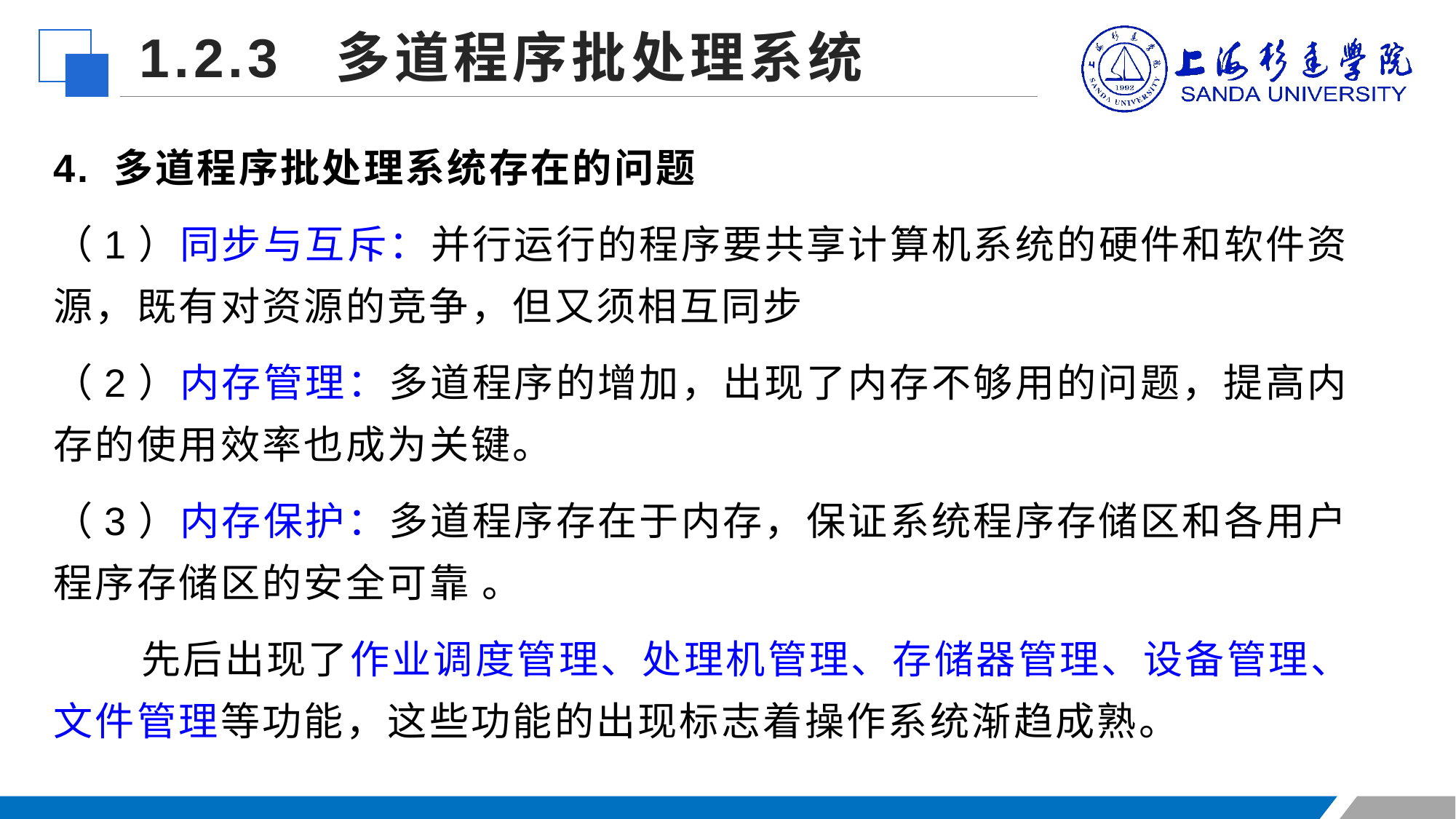

1.2.3  多道程序批处理系统
4. 多道程序批处理系统存在的问题
（1）同步与互斥：并行运行的程序要共享计算机系统的硬件和软件资源，既有对资源的竞争，但又须相互同步
（2）内存管理：多道程序的增加，出现了内存不够用的问题，提高内存的使用效率也成为关键。
（3）内存保护：多道程序存在于内存，保证系统程序存储区和各用户程序存储区的安全可靠 。
       先后出现了作业调度管理、处理机管理、存储器管理、设备管理、文件管理等功能，这些功能的出现标志着操作系统渐趋成熟。